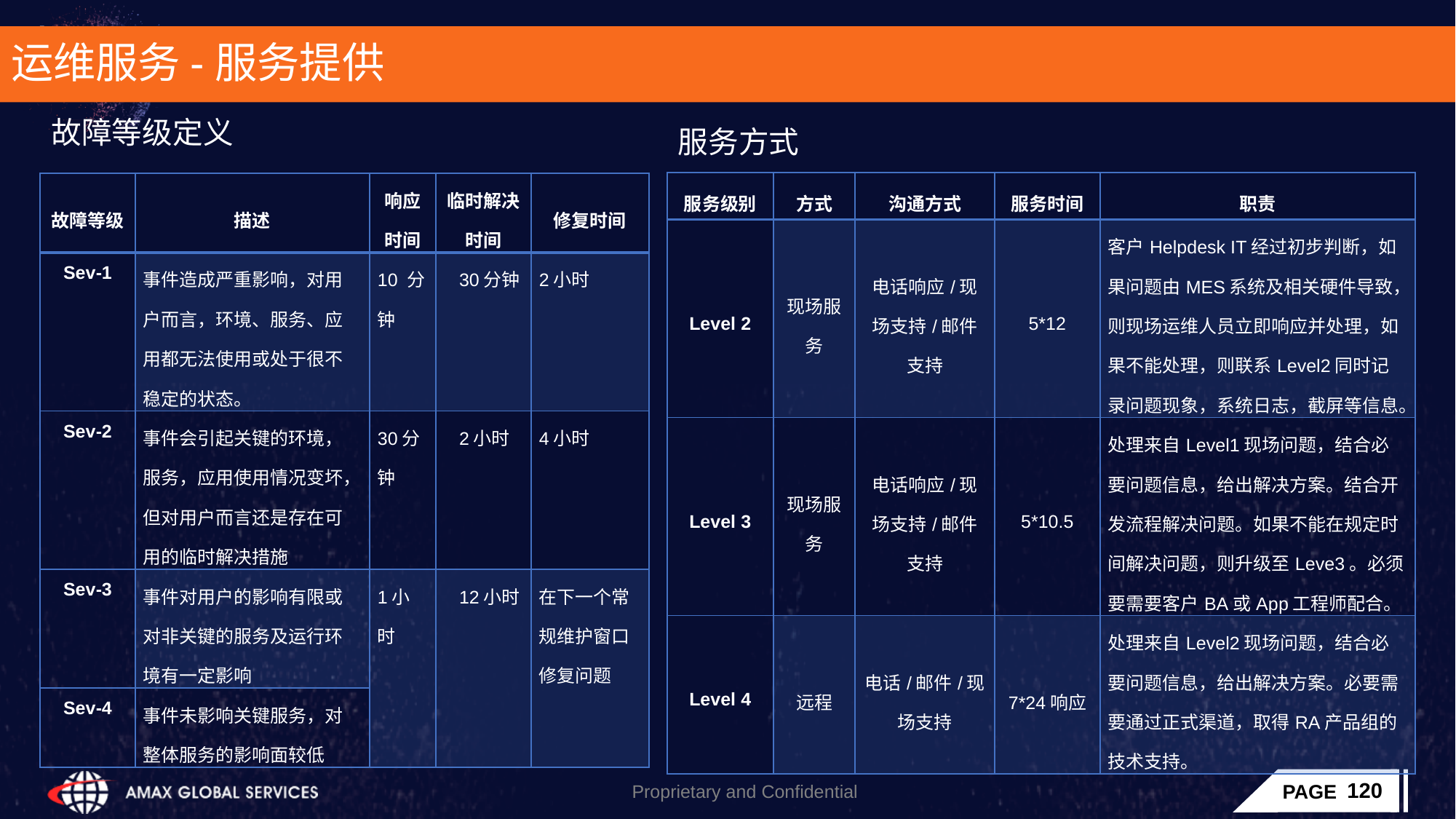

# 运维服务-服务提供
故障等级定义
服务方式
| 服务级别 | 方式 | 沟通方式 | 服务时间 | 职责 |
| --- | --- | --- | --- | --- |
| Level 2 | 现场服务 | 电话响应/现场支持/邮件支持 | 5\*12 | 客户Helpdesk IT经过初步判断，如果问题由MES系统及相关硬件导致，则现场运维人员立即响应并处理，如果不能处理，则联系Level2同时记录问题现象，系统日志，截屏等信息。 |
| Level 3 | 现场服务 | 电话响应/现场支持/邮件支持 | 5\*10.5 | 处理来自Level1现场问题，结合必要问题信息，给出解决方案。结合开发流程解决问题。如果不能在规定时间解决问题，则升级至Leve3。必须要需要客户BA或App工程师配合。 |
| Level 4 | 远程 | 电话/邮件/现场支持 | 7\*24响应 | 处理来自Level2现场问题，结合必要问题信息，给出解决方案。必要需要通过正式渠道，取得RA产品组的技术支持。 |
| 故障等级 | 描述 | 响应时间 | 临时解决时间 | 修复时间 |
| --- | --- | --- | --- | --- |
| Sev-1 | 事件造成严重影响，对用户而言，环境、服务、应用都无法使用或处于很不稳定的状态。 | 10 分钟 | 30分钟 | 2小时 |
| Sev-2 | 事件会引起关键的环境，服务，应用使用情况变坏，但对用户而言还是存在可用的临时解决措施 | 30分钟 | 2小时 | 4小时 |
| Sev-3 | 事件对用户的影响有限或对非关键的服务及运行环境有一定影响 | 1小时 | 12小时 | 在下一个常规维护窗口修复问题 |
| Sev-4 | 事件未影响关键服务，对整体服务的影响面较低 |  |  |  |